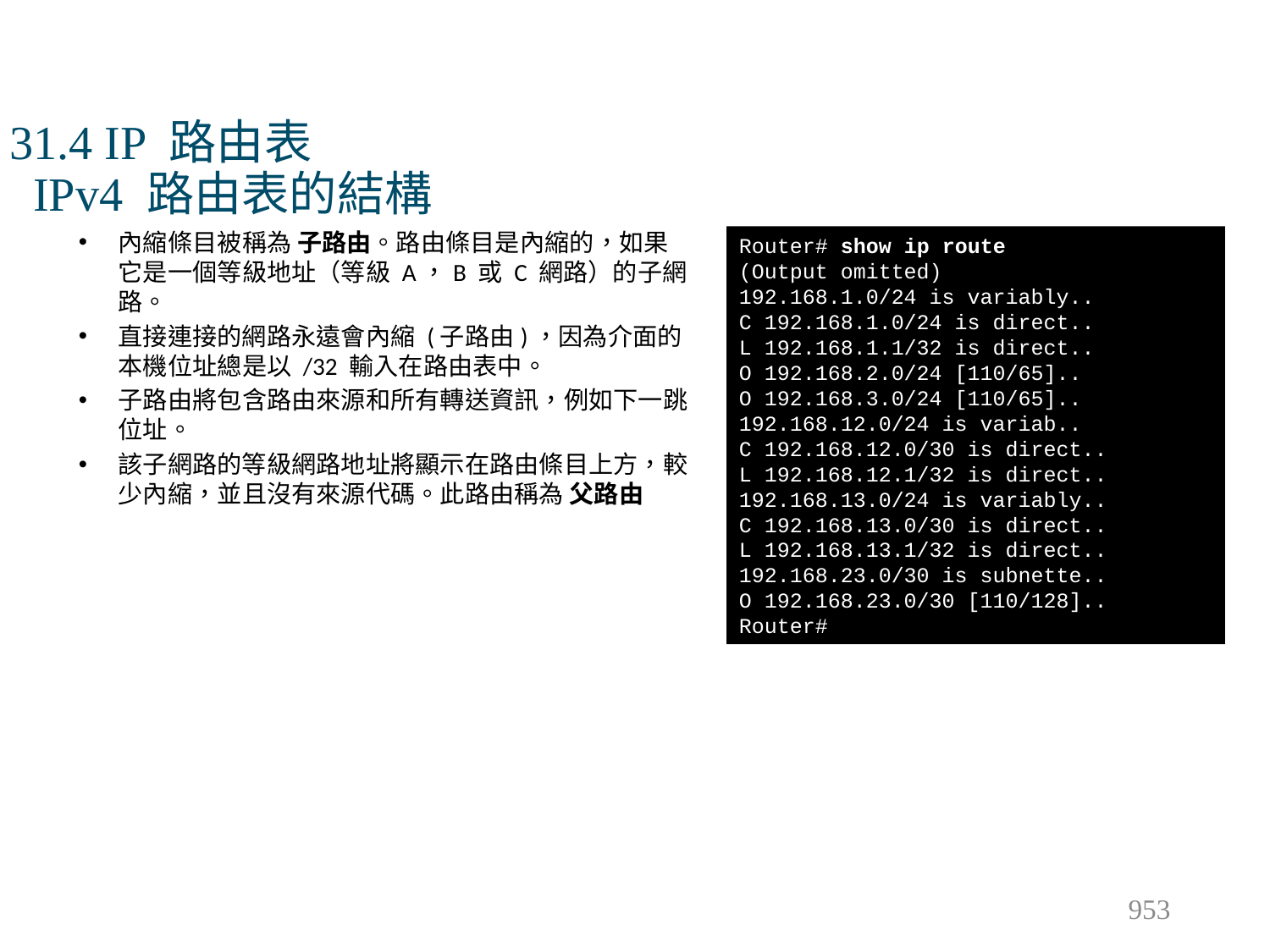

# 31.4 IP 路由表 IPv4 路由表的結構
內縮條目被稱為 子路由。路由條目是內縮的，如果它是一個等級地址（等級 A，B 或 C 網路）的子網路。
直接連接的網路永遠會內縮 (子路由)，因為介面的本機位址總是以 /32 輸入在路由表中。
子路由將包含路由來源和所有轉送資訊，例如下一跳位址。
該子網路的等級網路地址將顯示在路由條目上方，較少內縮，並且沒有來源代碼。此路由稱為 父路由
Router# show ip route
(Output omitted)
192.168.1.0/24 is variably..
C 192.168.1.0/24 is direct..
L 192.168.1.1/32 is direct..
O 192.168.2.0/24 [110/65]..
O 192.168.3.0/24 [110/65]..
192.168.12.0/24 is variab..
C 192.168.12.0/30 is direct..
L 192.168.12.1/32 is direct..
192.168.13.0/24 is variably..
C 192.168.13.0/30 is direct..
L 192.168.13.1/32 is direct..
192.168.23.0/30 is subnette..
O 192.168.23.0/30 [110/128]..
Router#
953